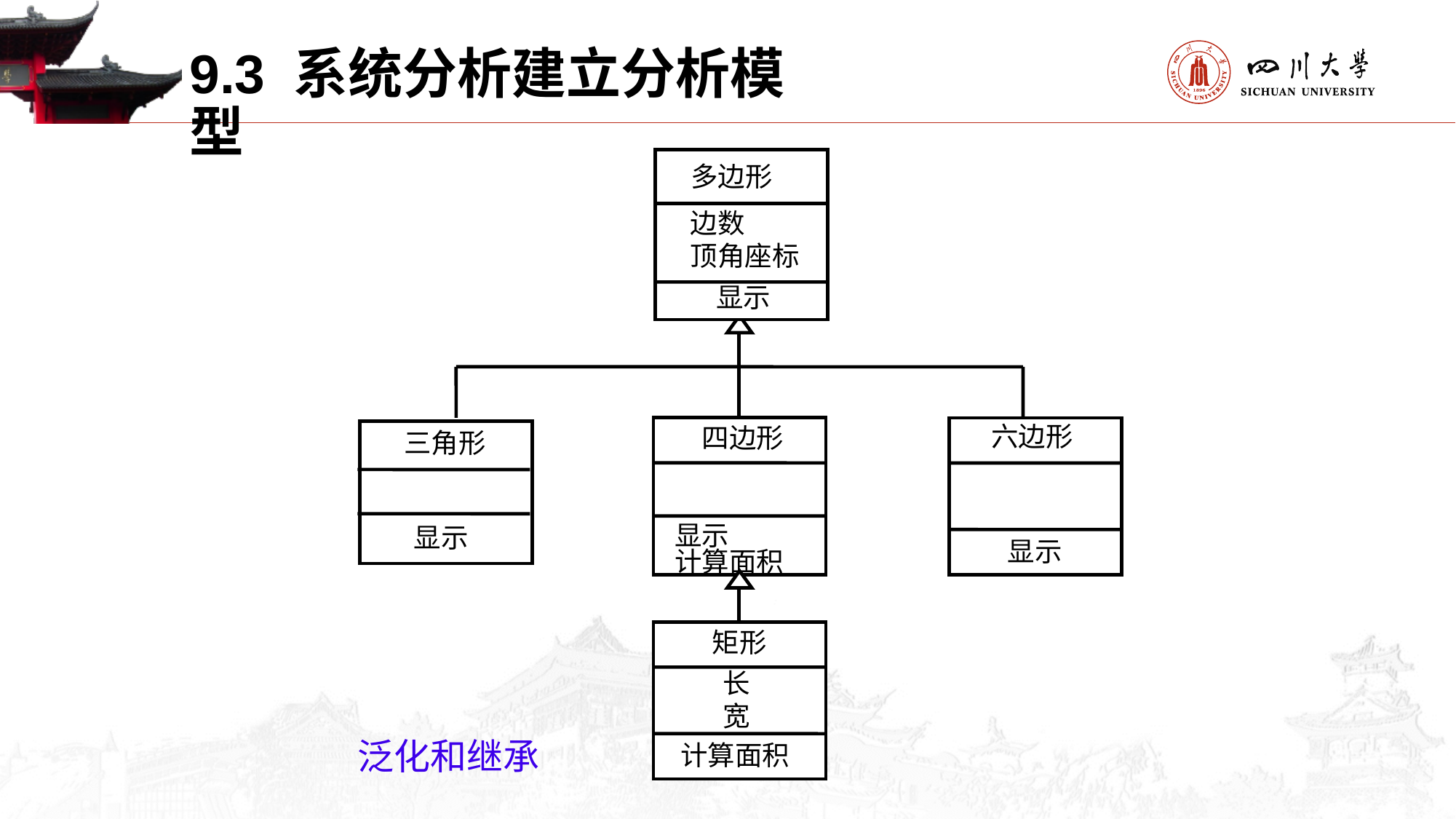

9.3 系统分析建立分析模型

多边形

边数
顶角座标
　显示

　六边形

　显示
　四边形

显示
计算面积
　三角形

　显示

　矩形

长
宽
计算面积
泛化和继承